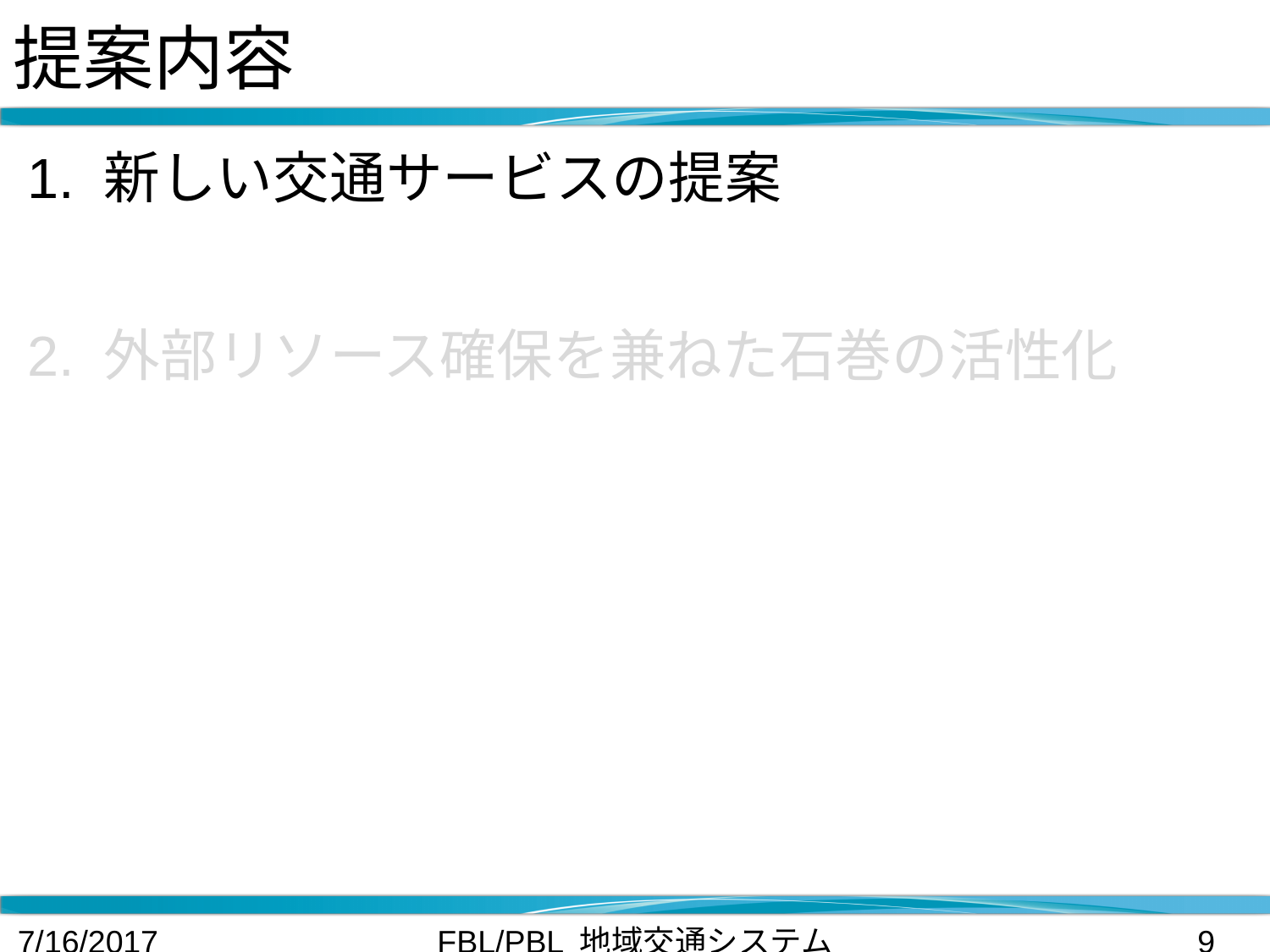

# 提案内容
1. 新しい交通サービスの提案

2. 外部リソース確保を兼ねた石巻の活性化
7/16/2017
FBL/PBL 地域交通システム
9